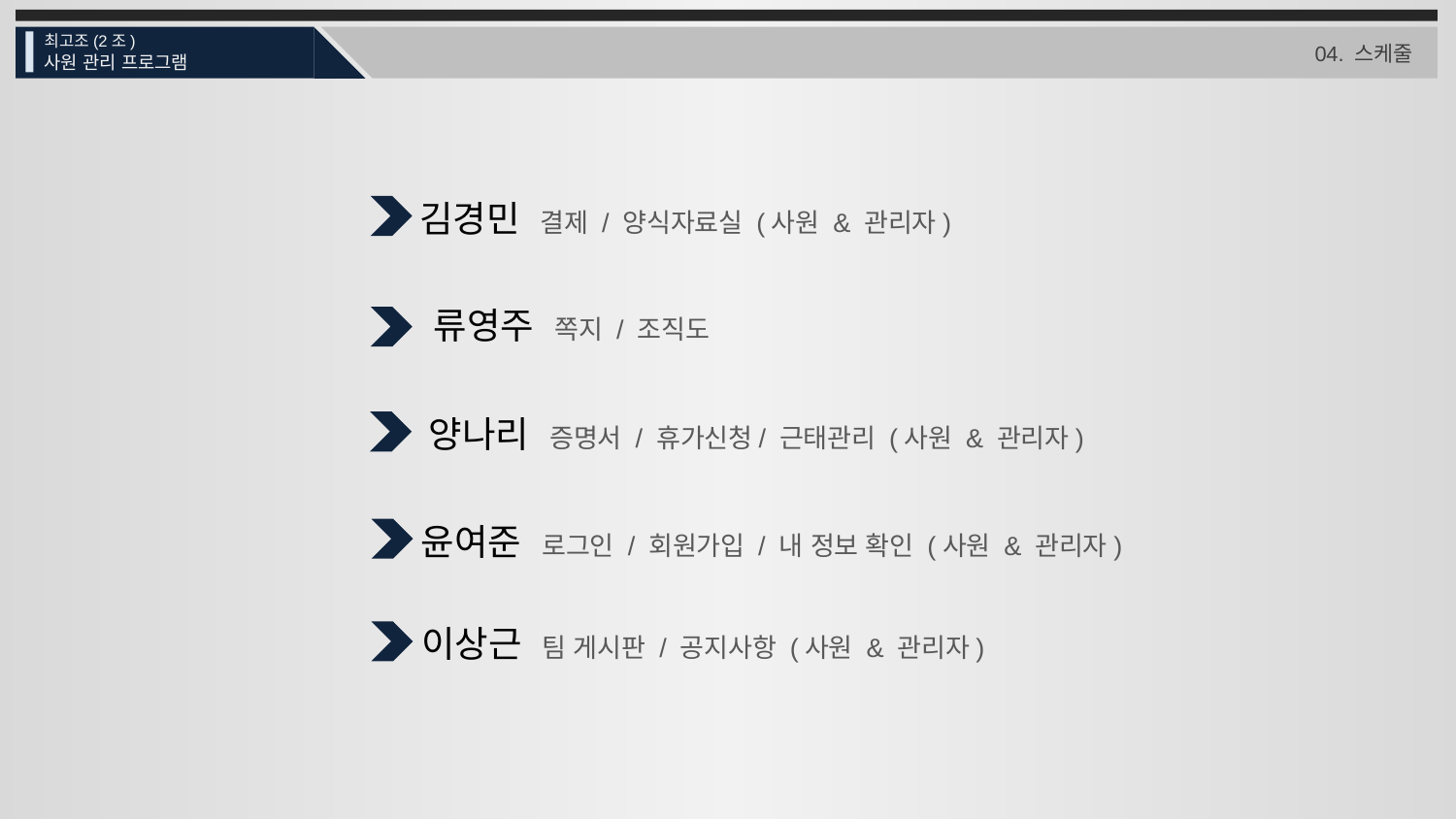

최고조(2조)

사원 관리 프로그램

04. 스케줄
김경민  결제 / 양식자료실 (사원 & 관리자)

류영주  쪽지 / 조직도

양나리  증명서 / 휴가신청/ 근태관리 (사원 & 관리자)

윤여준  로그인 / 회원가입 / 내 정보 확인 (사원 & 관리자)

이상근  팀 게시판 / 공지사항 (사원 & 관리자)